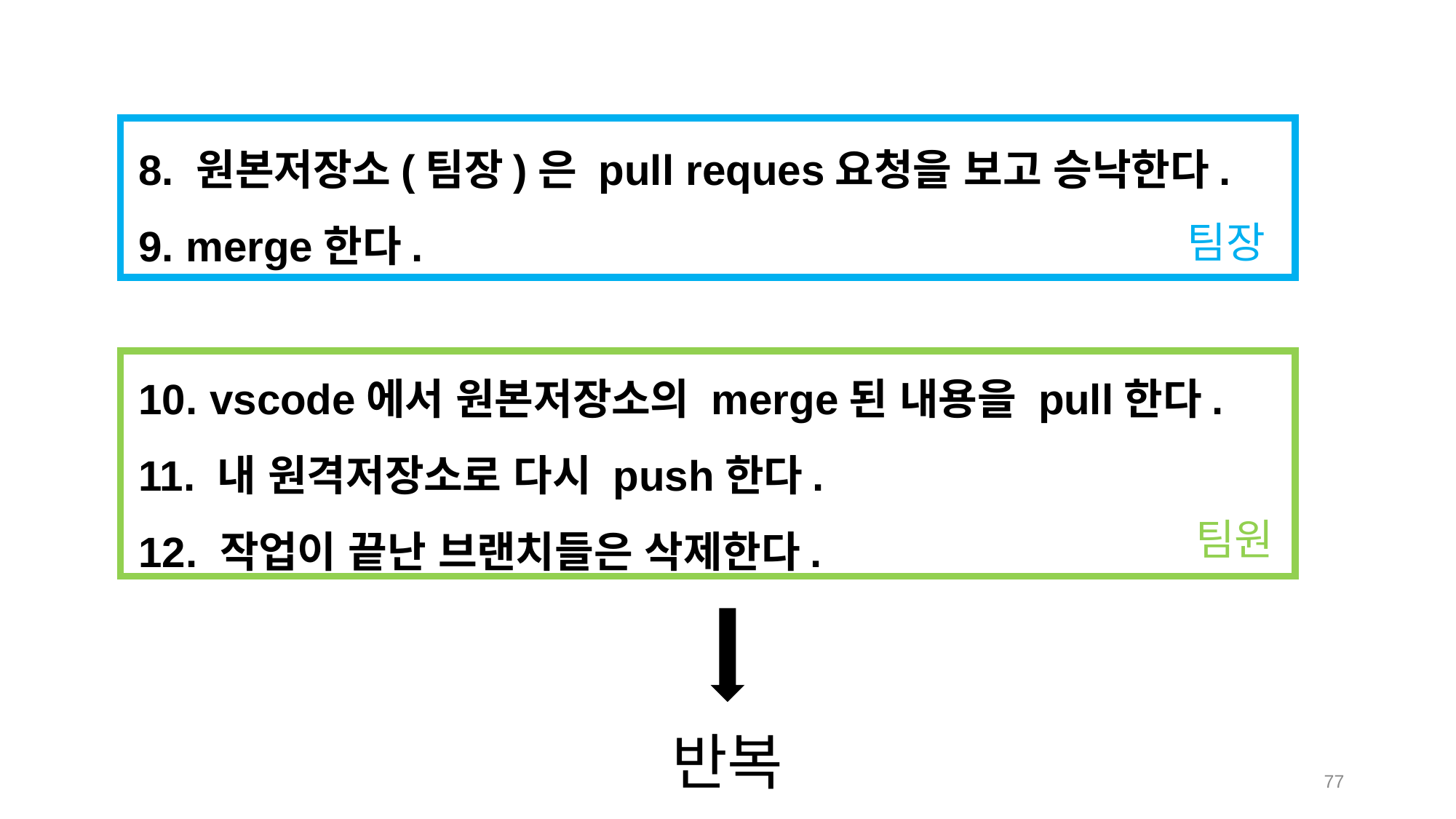

8. 원본저장소(팀장)은 pull reques요청을 보고 승낙한다.
9. merge한다.

10. vscode에서 원본저장소의 merge된 내용을 pull한다.
11. 내 원격저장소로 다시 push한다.
12. 작업이 끝난 브랜치들은 삭제한다.

팀장

팀원

반복
77